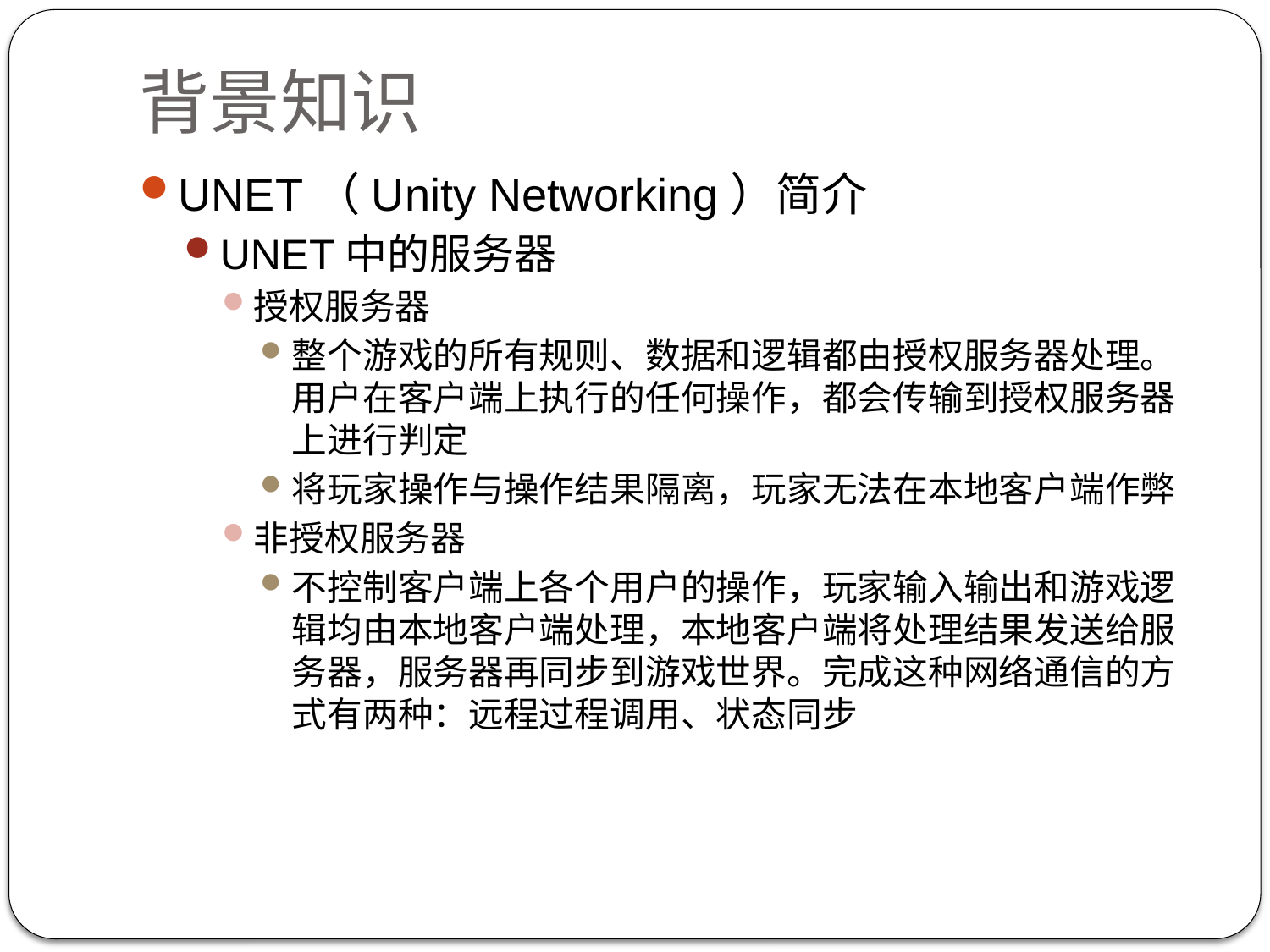

# 背景知识
UNET（Unity Networking）简介
UNET中的服务器
授权服务器
整个游戏的所有规则、数据和逻辑都由授权服务器处理。用户在客户端上执行的任何操作，都会传输到授权服务器上进行判定
将玩家操作与操作结果隔离，玩家无法在本地客户端作弊
非授权服务器
不控制客户端上各个用户的操作，玩家输入输出和游戏逻辑均由本地客户端处理，本地客户端将处理结果发送给服务器，服务器再同步到游戏世界。完成这种网络通信的方式有两种：远程过程调用、状态同步